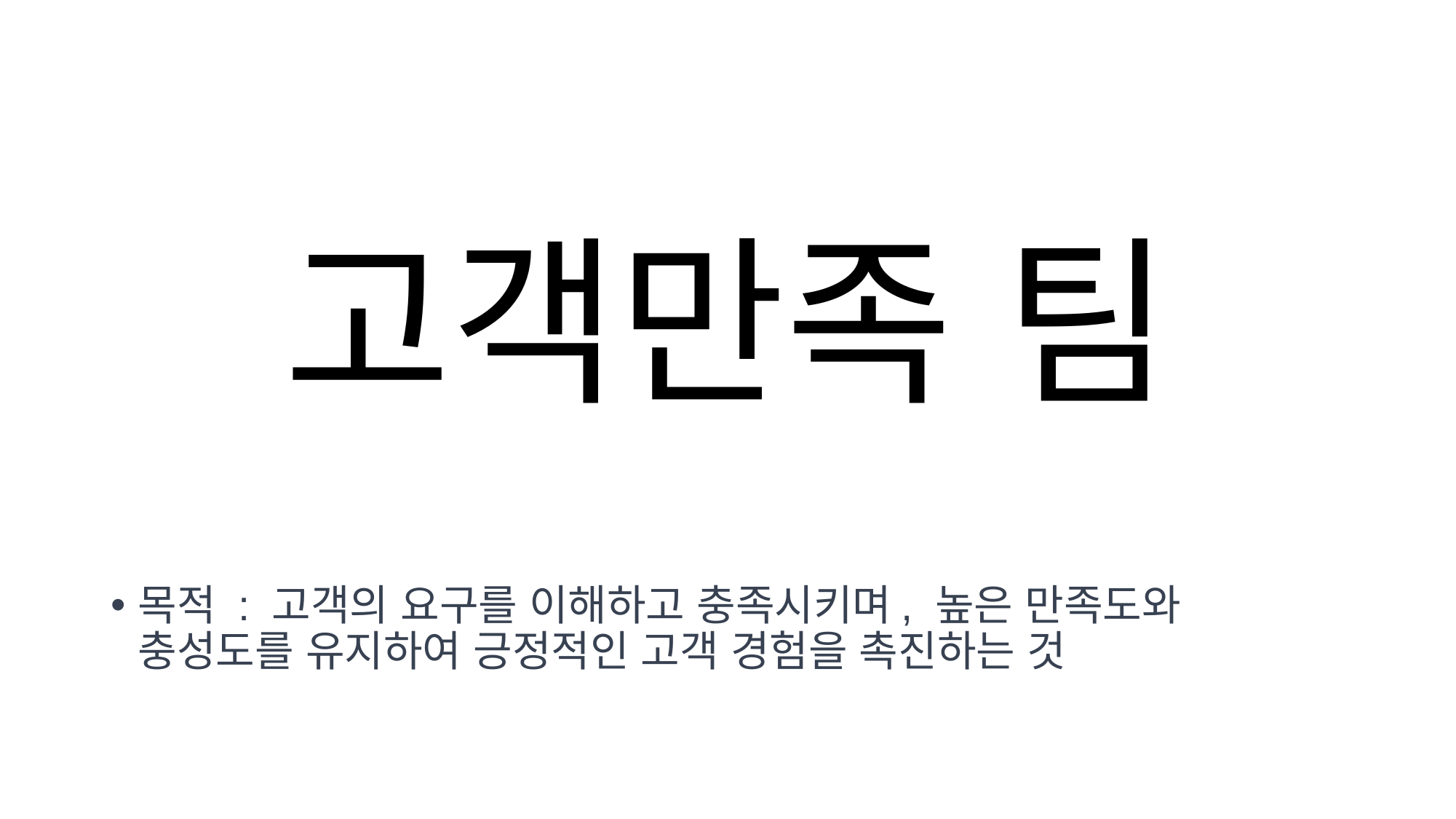

# 고객만족 팀
목적 : 고객의 요구를 이해하고 충족시키며, 높은 만족도와 충성도를 유지하여 긍정적인 고객 경험을 촉진하는 것